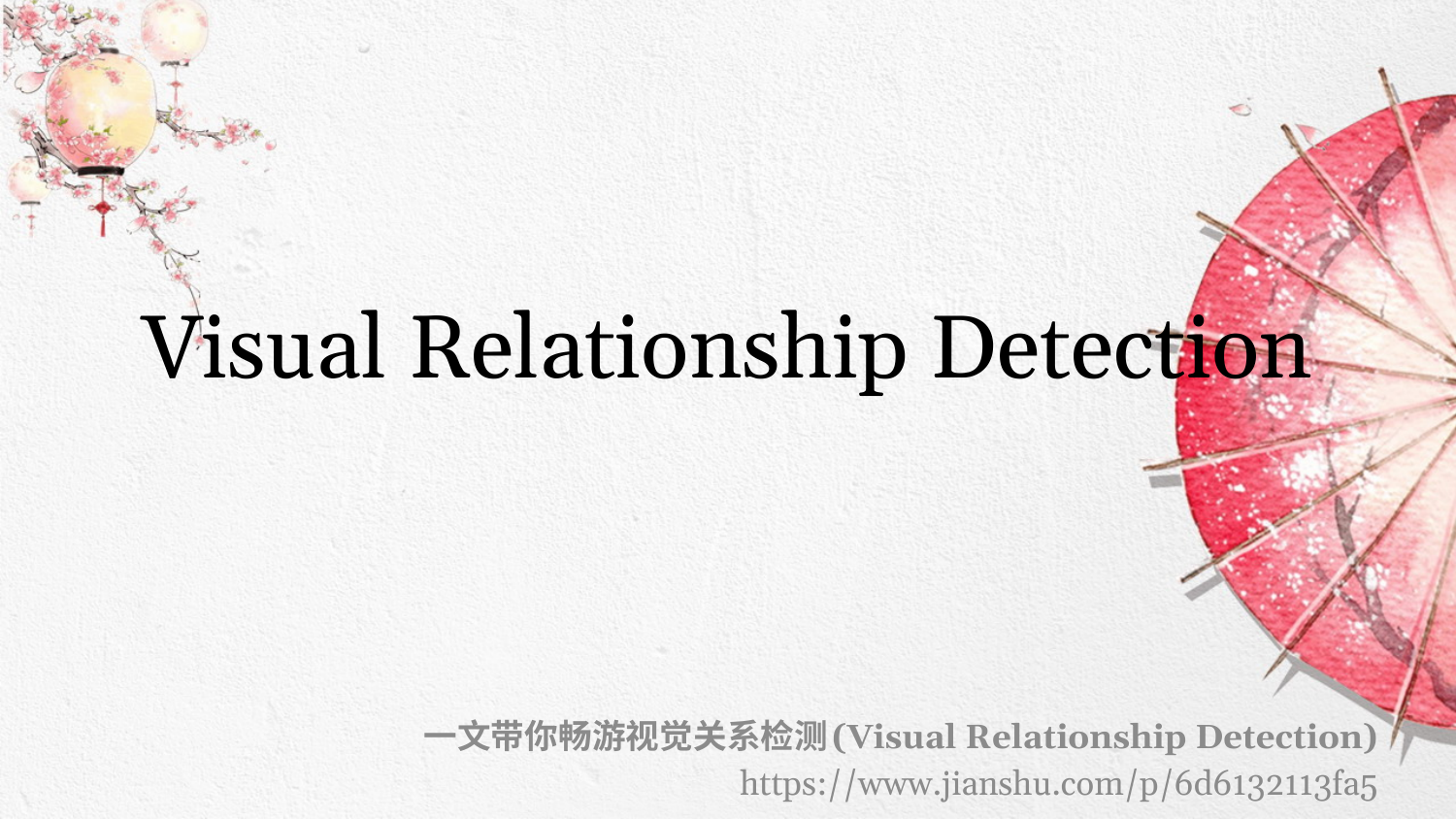

# Visual Relationship Detection
一文带你畅游视觉关系检测(Visual Relationship Detection)
https://www.jianshu.com/p/6d6132113fa5